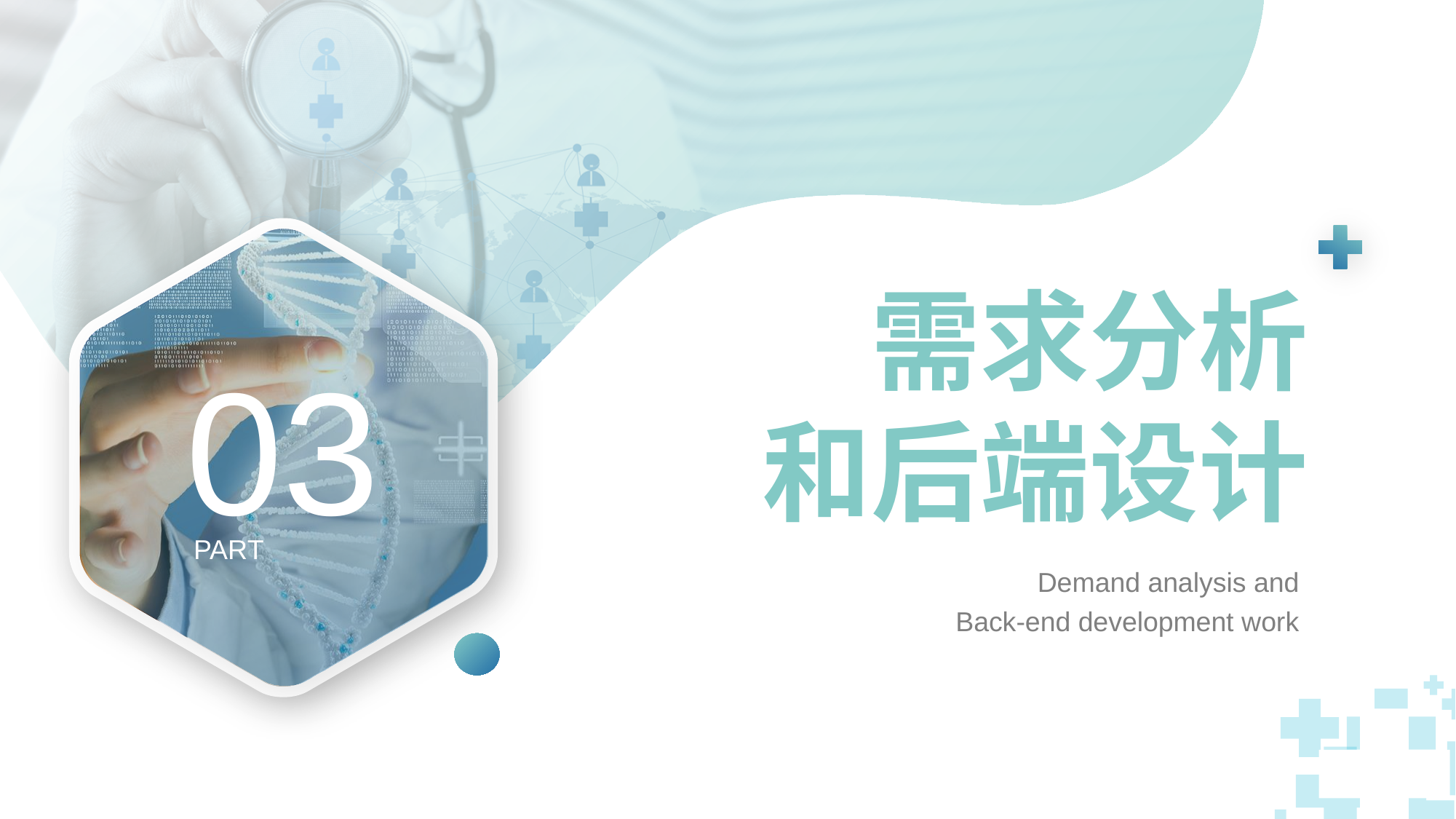

需求分析
和后端设计
03
PART
Demand analysis and
Back-end development work